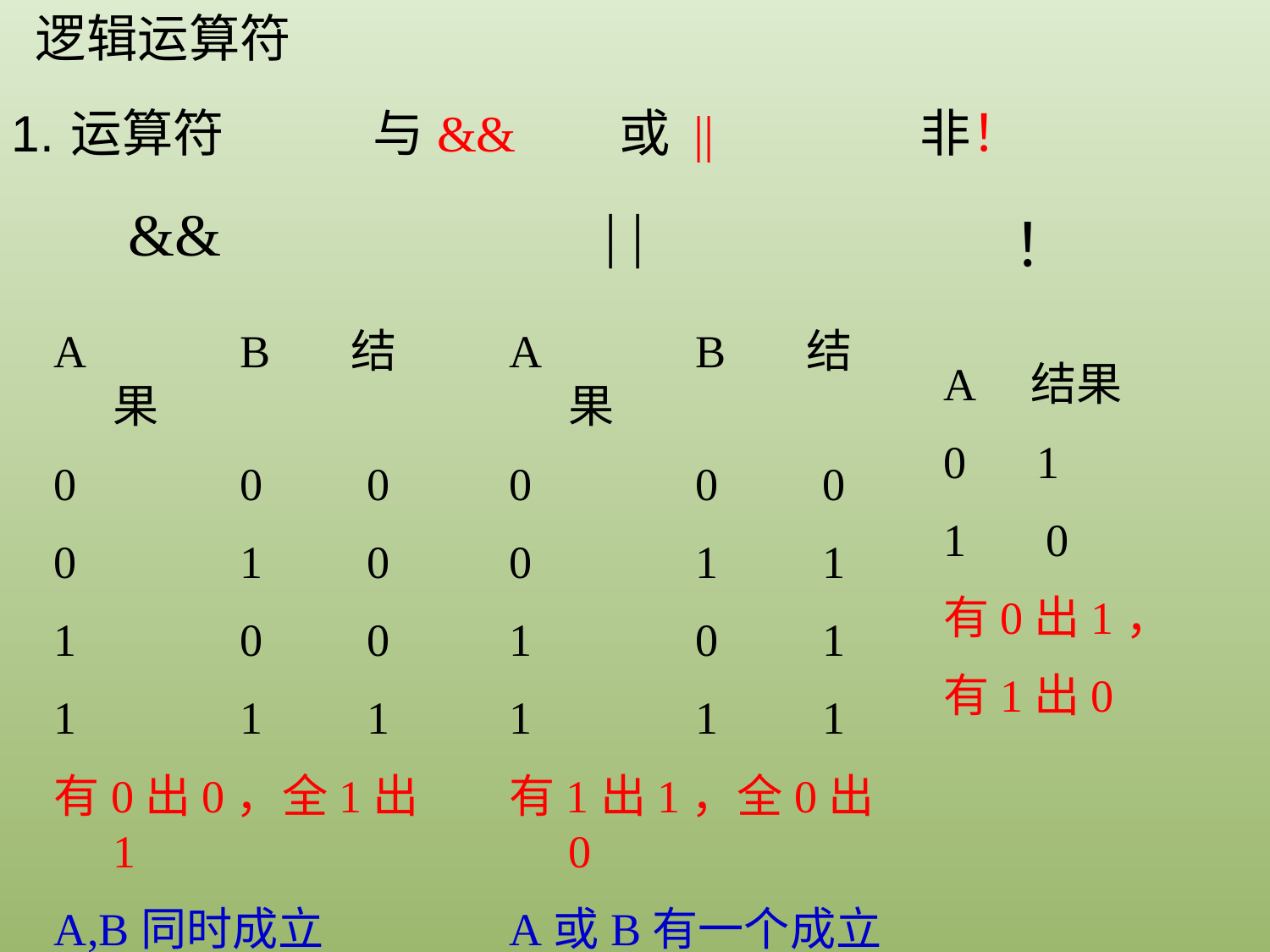

逻辑运算符
运算符             与&&       或 ||               非！
&&
| |
！
A 		B      结果
0		0	0
0		1	0
1		0	0
1		1	1
有0出0，全1出1
A,B同时成立
A 		B      结果
0		0	0
0		1	1
1		0	1
1		1	1
有1出1，全0出0
A或B有一个成立
A    结果
0	   1
1       0
有0出1，
有1出0
63